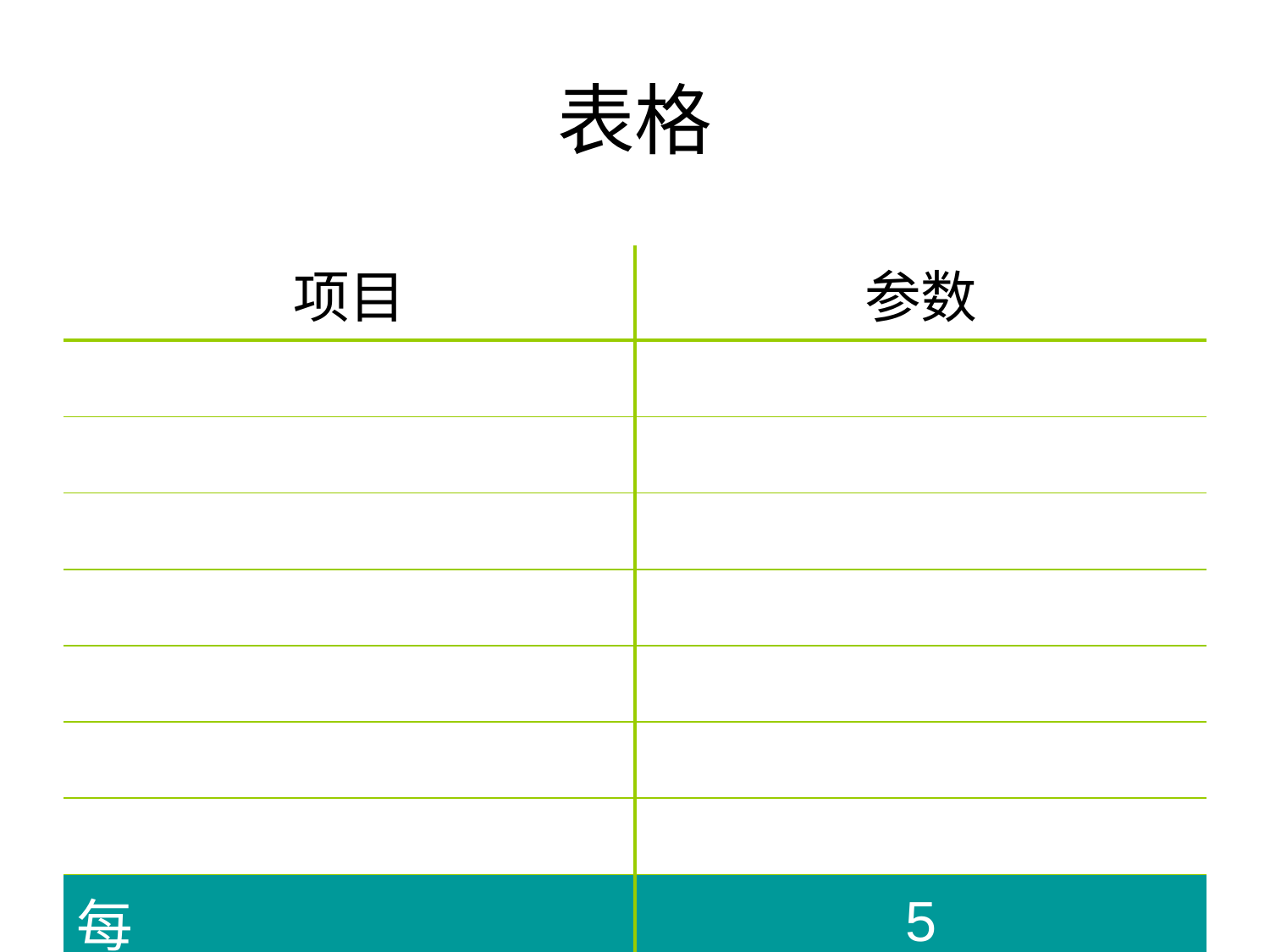

# 表格
| 项目 | 参数 |
| --- | --- |
|  |  |
|  |  |
|  |  |
|  |  |
|  |  |
|  |  |
|  |  |
| 每 | 5 |